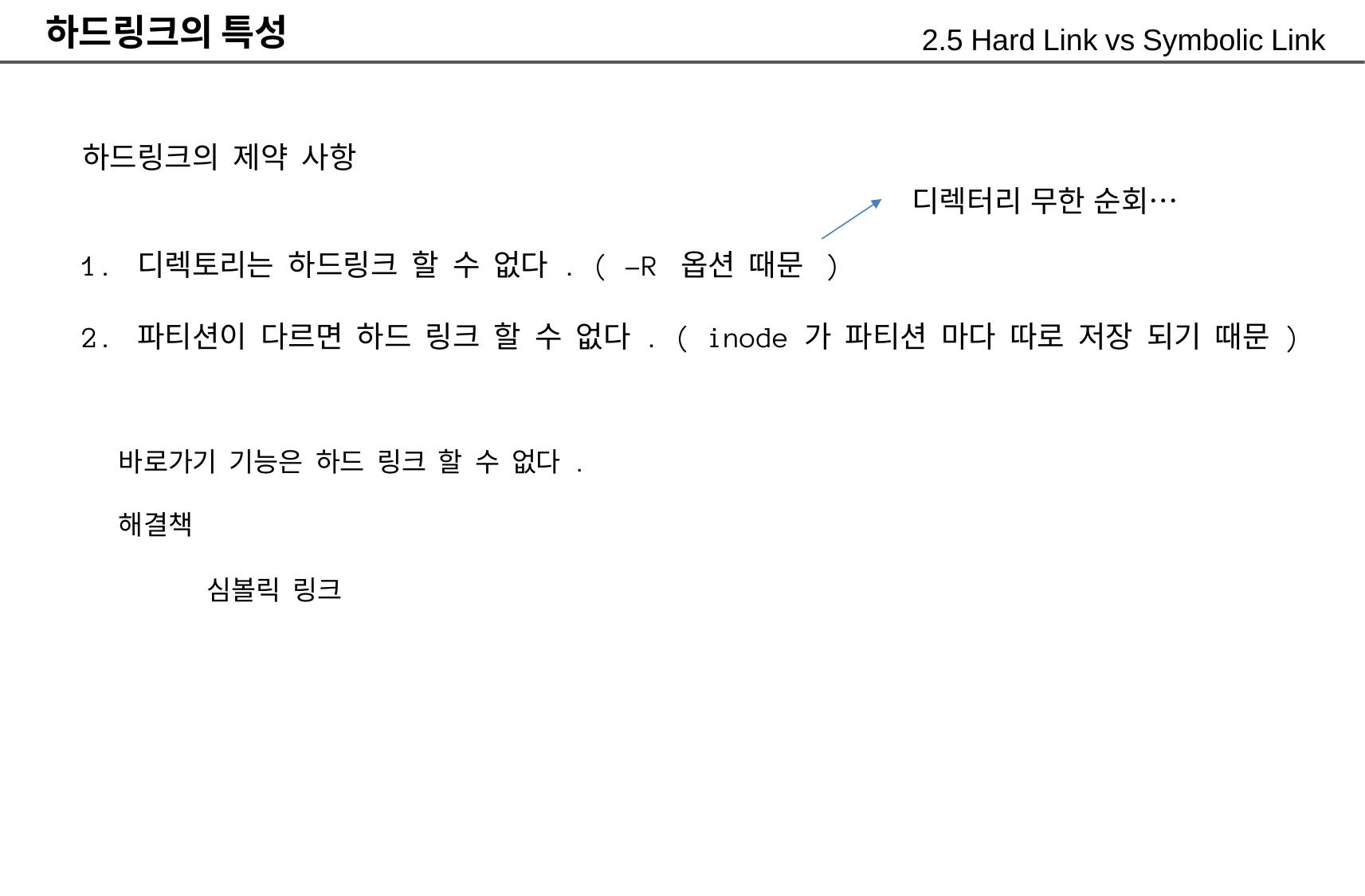

하드링크의 특성
2.5 Hard Link vs Symbolic Link

하드링크의  제약  사항

1.  디렉토리는  하드링크  할  수  없다 .  (  -R  옵션  때문  )

2.  파티션이  다르면  하드  링크  할  수  없다 .  (  inode 가  파티션  마다  따로  저장  되기  때문 )

	바로가기  기능은  하드  링크  할  수  없다 .

	해결책

		심볼릭  링크
디렉터리 무한 순회…